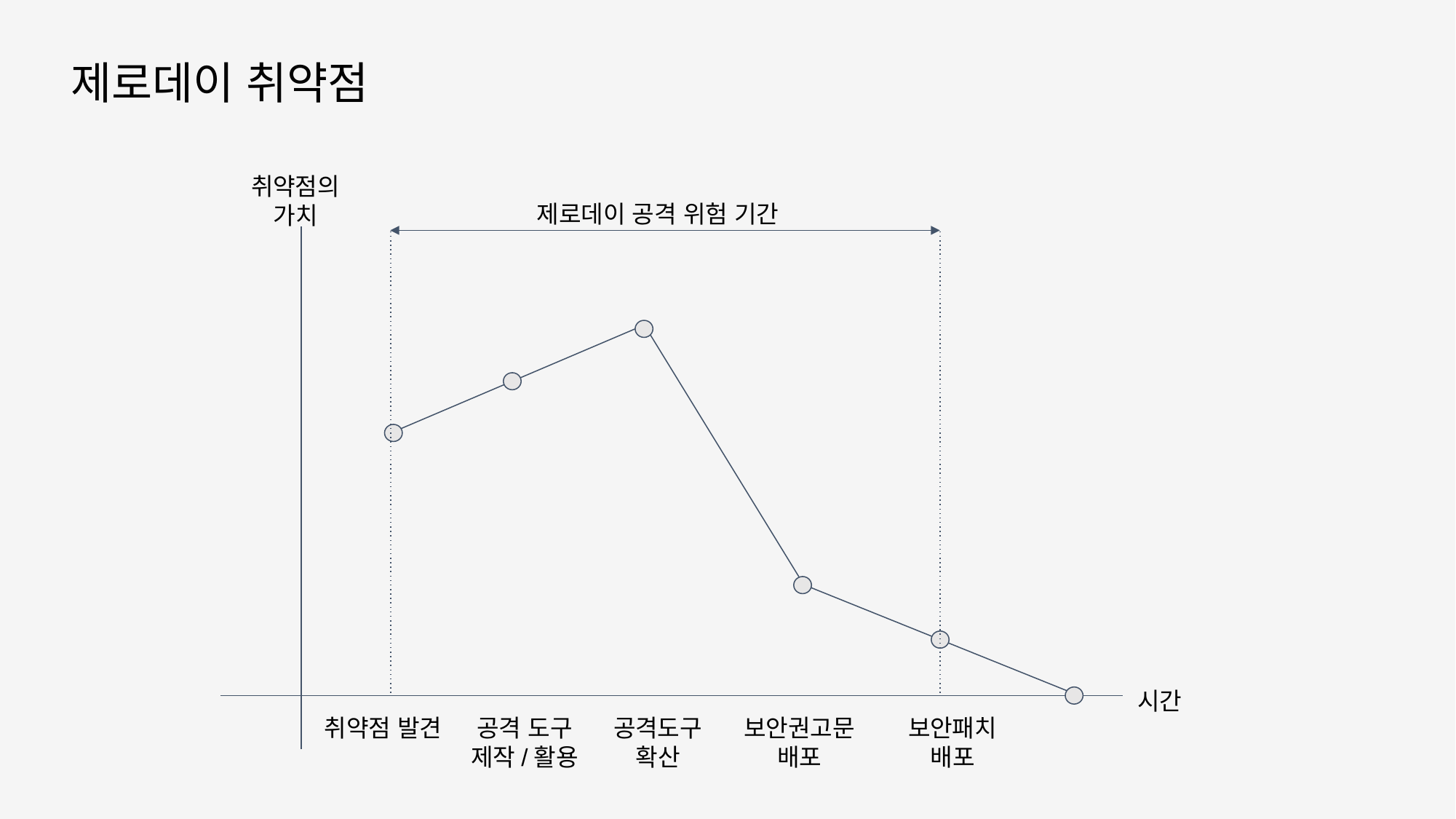

제로데이 취약점
취약점의
가치
제로데이 공격 위험 기간

시간

취약점 발견
공격 도구
제작/활용
공격도구
확산
보안권고문
배포
보안패치
배포